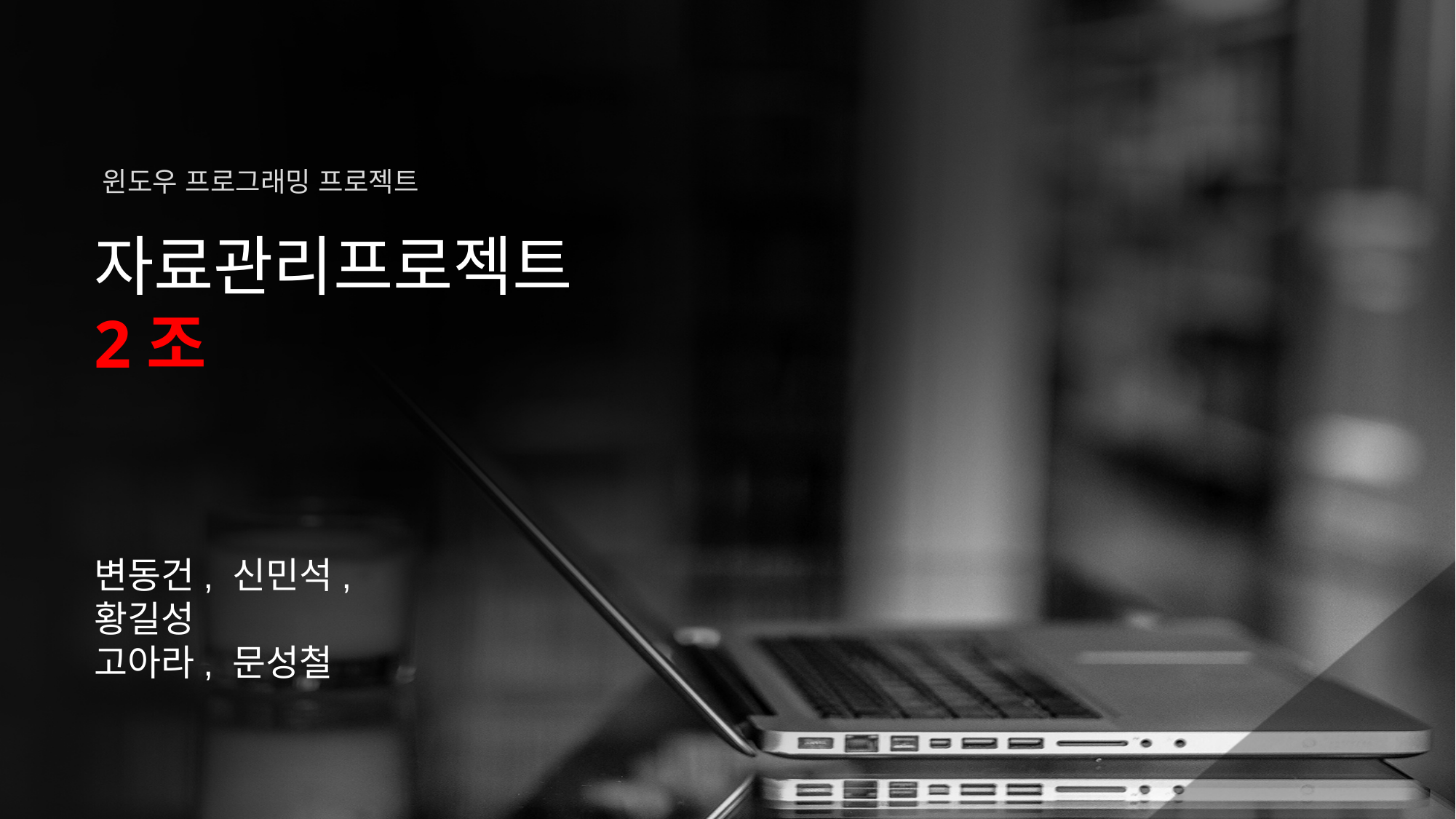

윈도우 프로그래밍 프로젝트
# 자료관리프로젝트 2조
변동건, 신민석, 황길성
고아라, 문성철